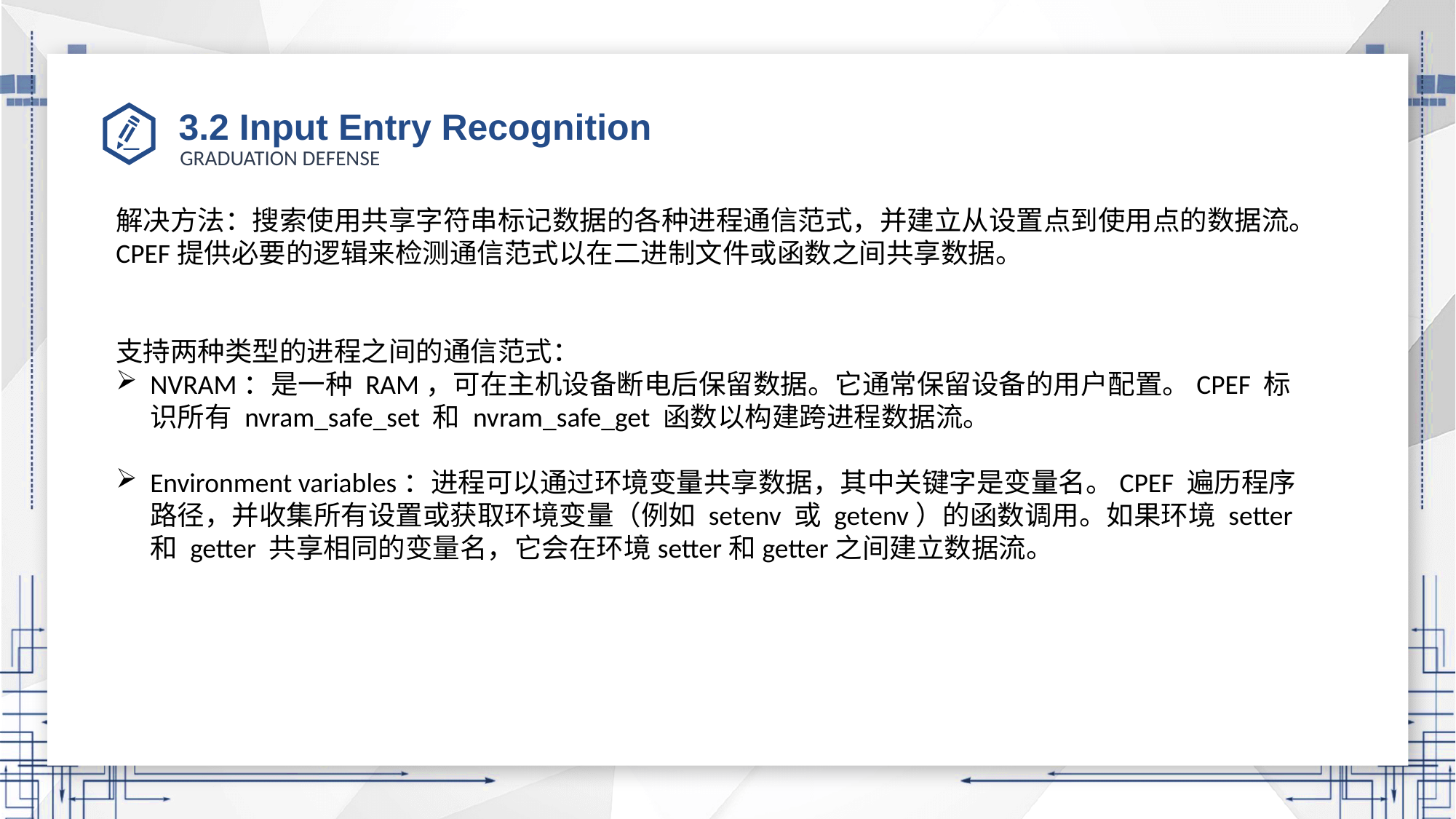

# 3.2 Input Entry Recognition
解决方法：搜索使用共享字符串标记数据的各种进程通信范式，并建立从设置点到使用点的数据流。CPEF提供必要的逻辑来检测通信范式以在二进制文件或函数之间共享数据。

支持两种类型的进程之间的通信范式：
NVRAM：是一种 RAM，可在主机设备断电后保留数据。它通常保留设备的用户配置。CPEF 标识所有 nvram_safe_set 和 nvram_safe_get 函数以构建跨进程数据流。

Environment variables：进程可以通过环境变量共享数据，其中关键字是变量名。CPEF 遍历程序路径，并收集所有设置或获取环境变量（例如 setenv 或 getenv）的函数调用。如果环境 setter 和 getter 共享相同的变量名，它会在环境setter和getter之间建立数据流。